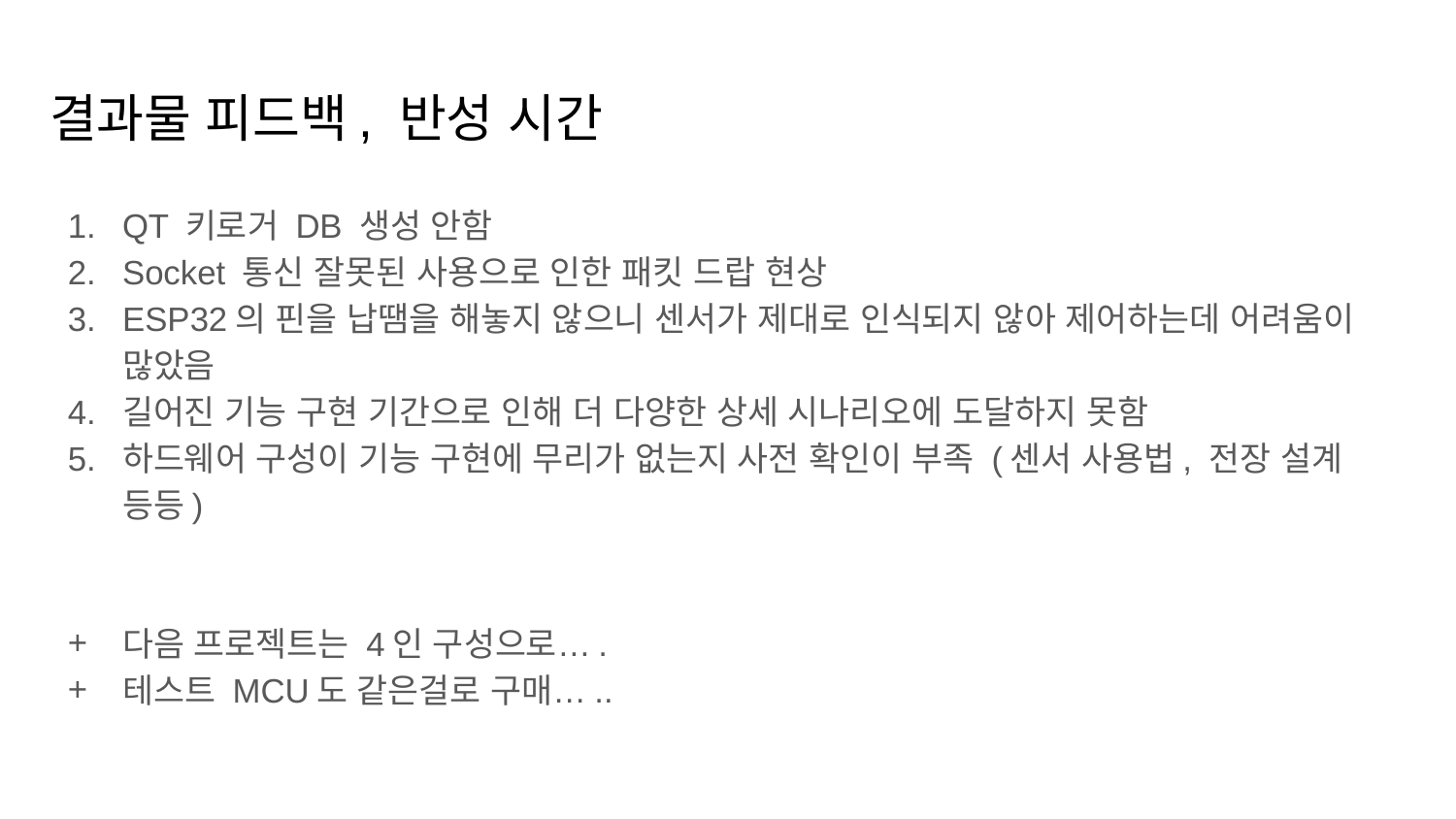

# 결과물 피드백, 반성 시간
QT 키로거 DB 생성 안함
Socket 통신 잘못된 사용으로 인한 패킷 드랍 현상
ESP32의 핀을 납땜을 해놓지 않으니 센서가 제대로 인식되지 않아 제어하는데 어려움이 많았음
길어진 기능 구현 기간으로 인해 더 다양한 상세 시나리오에 도달하지 못함
하드웨어 구성이 기능 구현에 무리가 없는지 사전 확인이 부족 (센서 사용법, 전장 설계 등등)

다음 프로젝트는 4인 구성으로….
테스트 MCU도 같은걸로 구매…..